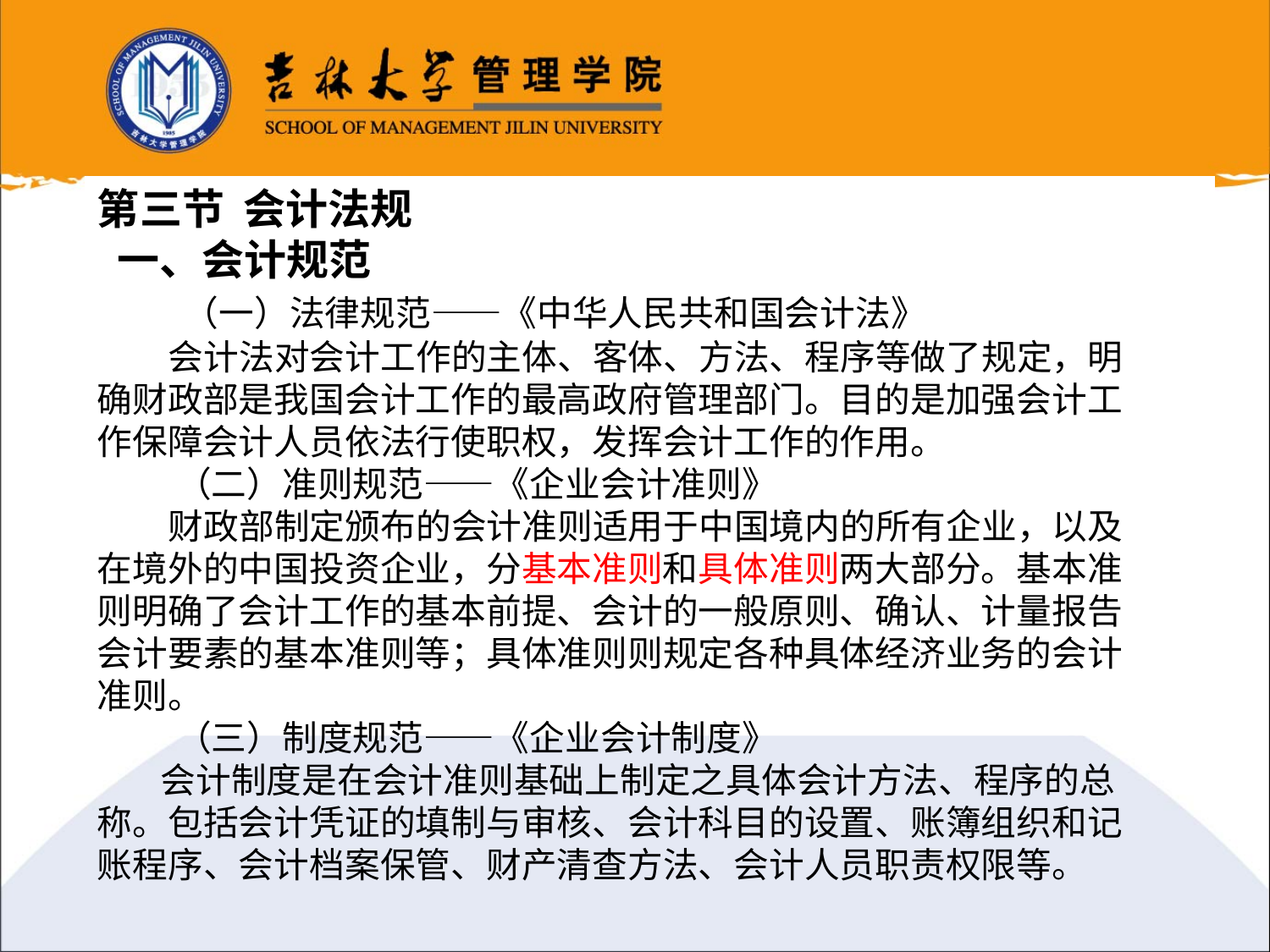

第三节  会计法规
 一、会计规范
        （一）法律规范——《中华人民共和国会计法》
        会计法对会计工作的主体、客体、方法、程序等做了规定，明
确财政部是我国会计工作的最高政府管理部门。目的是加强会计工
作保障会计人员依法行使职权，发挥会计工作的作用。
         （二）准则规范——《企业会计准则》
        财政部制定颁布的会计准则适用于中国境内的所有企业，以及
在境外的中国投资企业，分基本准则和具体准则两大部分。基本准
则明确了会计工作的基本前提、会计的一般原则、确认、计量报告
会计要素的基本准则等；具体准则则规定各种具体经济业务的会计
准则。
         （三）制度规范——《企业会计制度》
       会计制度是在会计准则基础上制定之具体会计方法、程序的总
称。包括会计凭证的填制与审核、会计科目的设置、账簿组织和记
账程序、会计档案保管、财产清查方法、会计人员职责权限等。

7